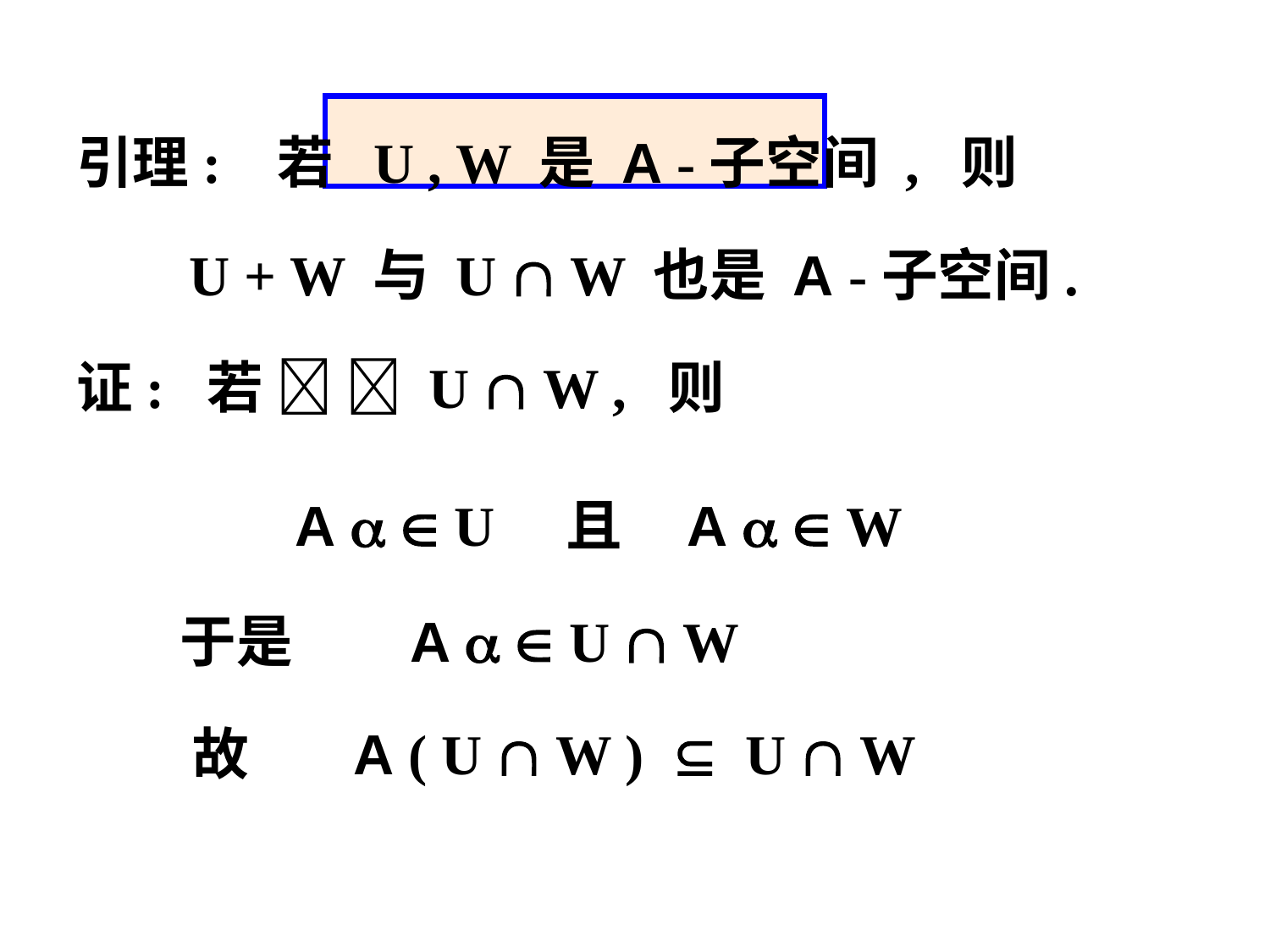

引理:   若  U , W 是 A -子空间 ,  则
        U + W 与 U ∩ W 也是 A -子空间.
证:  若 α ∈ U ∩ W ,  则
              A α ∈ U    且    A α ∈ W
       于是        A α ∈ U ∩ W
        故       A ( U ∩ W )  ⊆  U ∩ W